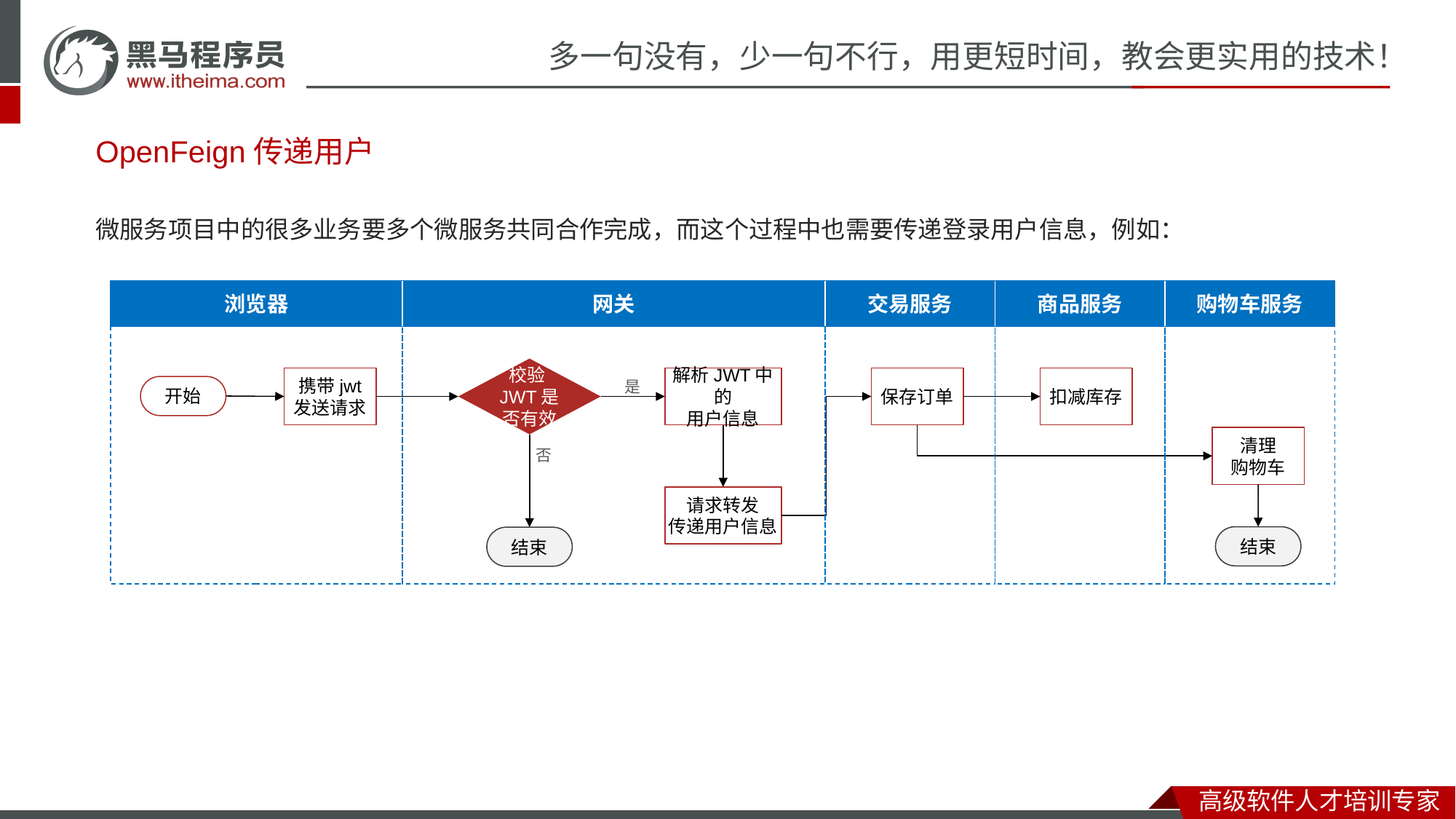

OpenFeign传递用户
微服务项目中的很多业务要多个微服务共同合作完成，而这个过程中也需要传递登录用户信息，例如：
浏览器
网关
交易服务
商品服务
购物车服务

校验JWT是否有效
携带jwt
发送请求
解析JWT中的
用户信息
保存订单
扣减库存
是
开始
清理
购物车
否
请求转发
传递用户信息
结束
结束